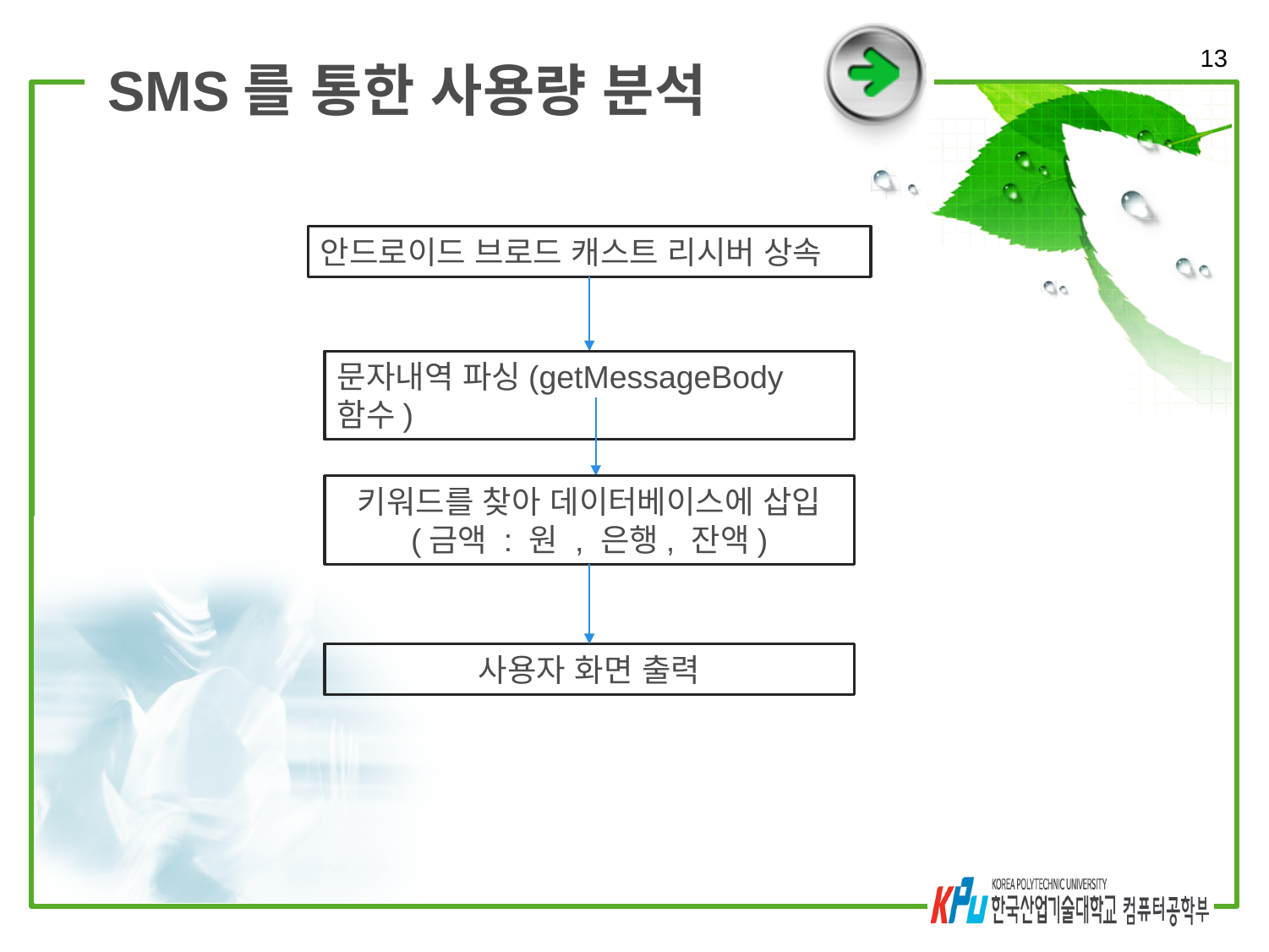

13
# SMS를 통한 사용량 분석
안드로이드 브로드 캐스트 리시버 상속
문자내역 파싱(getMessageBody 함수)
키워드를 찾아 데이터베이스에 삽입
(금액 : 원 , 은행, 잔액)
사용자 화면 출력